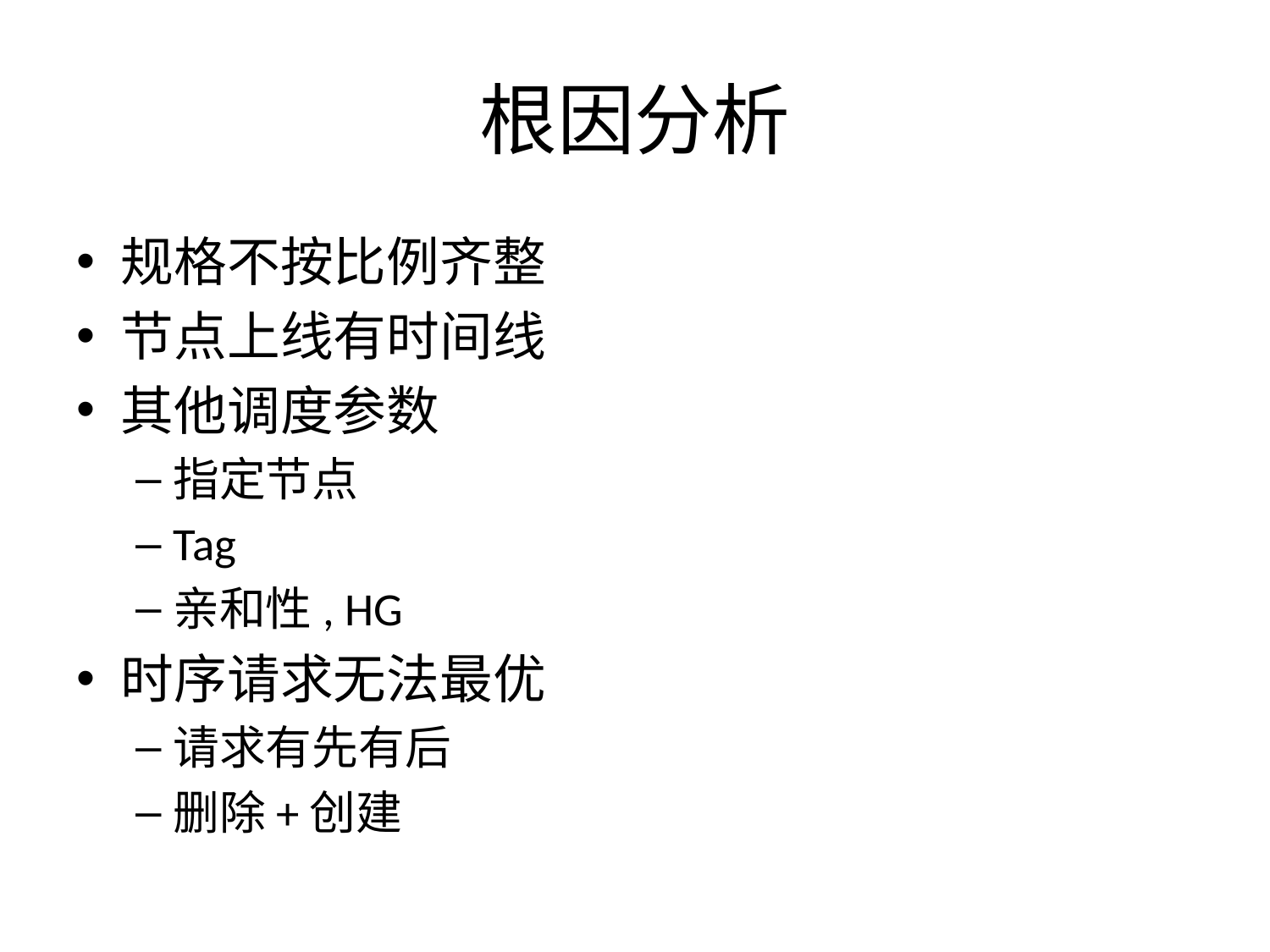

# 根因分析
规格不按比例齐整
节点上线有时间线
其他调度参数
指定节点
Tag
亲和性, HG
时序请求无法最优
请求有先有后
删除+创建